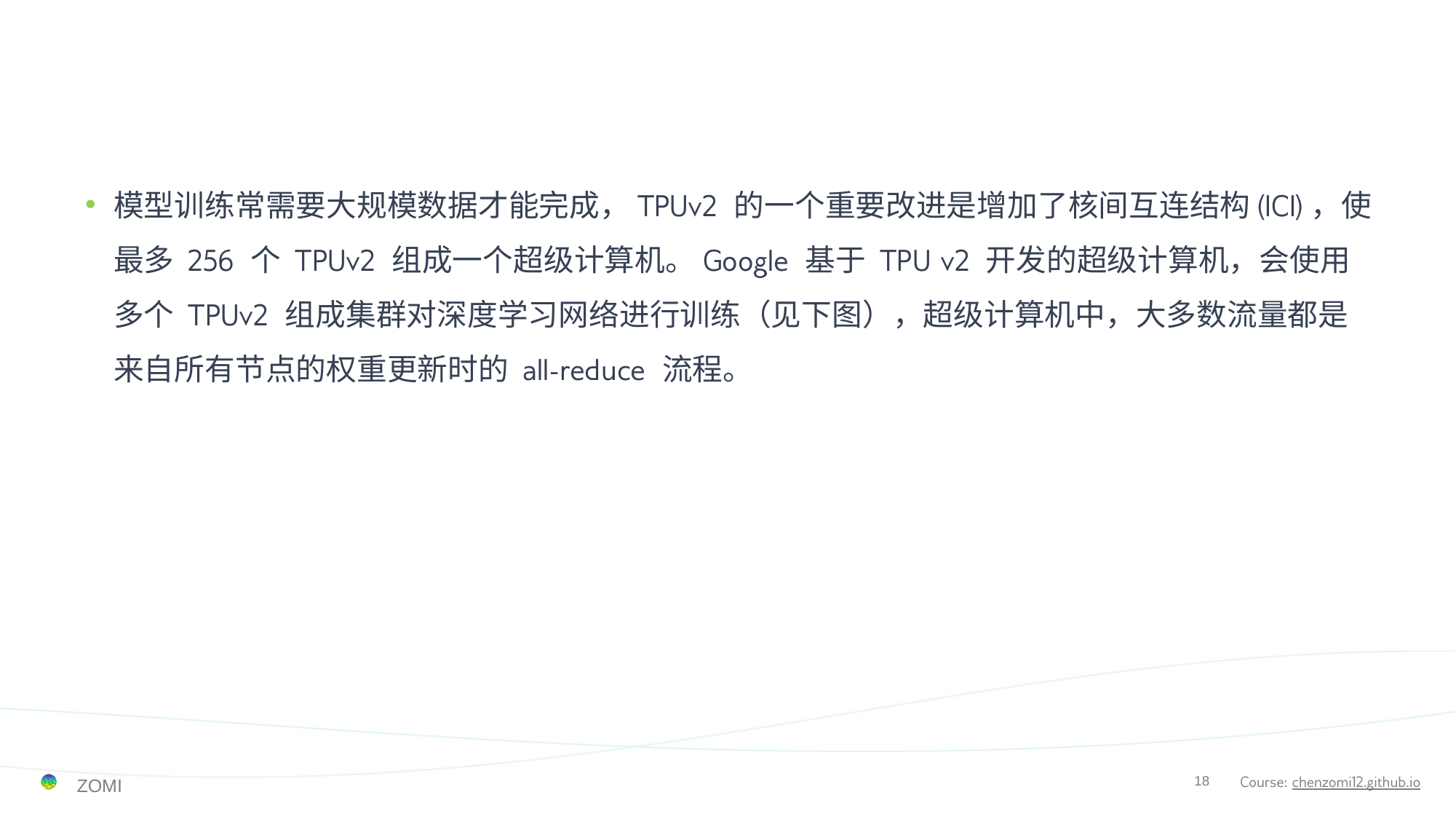

#
模型训练常需要大规模数据才能完成，TPUv2 的一个重要改进是增加了核间互连结构(ICI)，使最多 256 个 TPUv2 组成一个超级计算机。Google 基于 TPU v2 开发的超级计算机，会使用多个 TPUv2 组成集群对深度学习网络进行训练（见下图），超级计算机中，大多数流量都是来自所有节点的权重更新时的 all-reduce 流程。